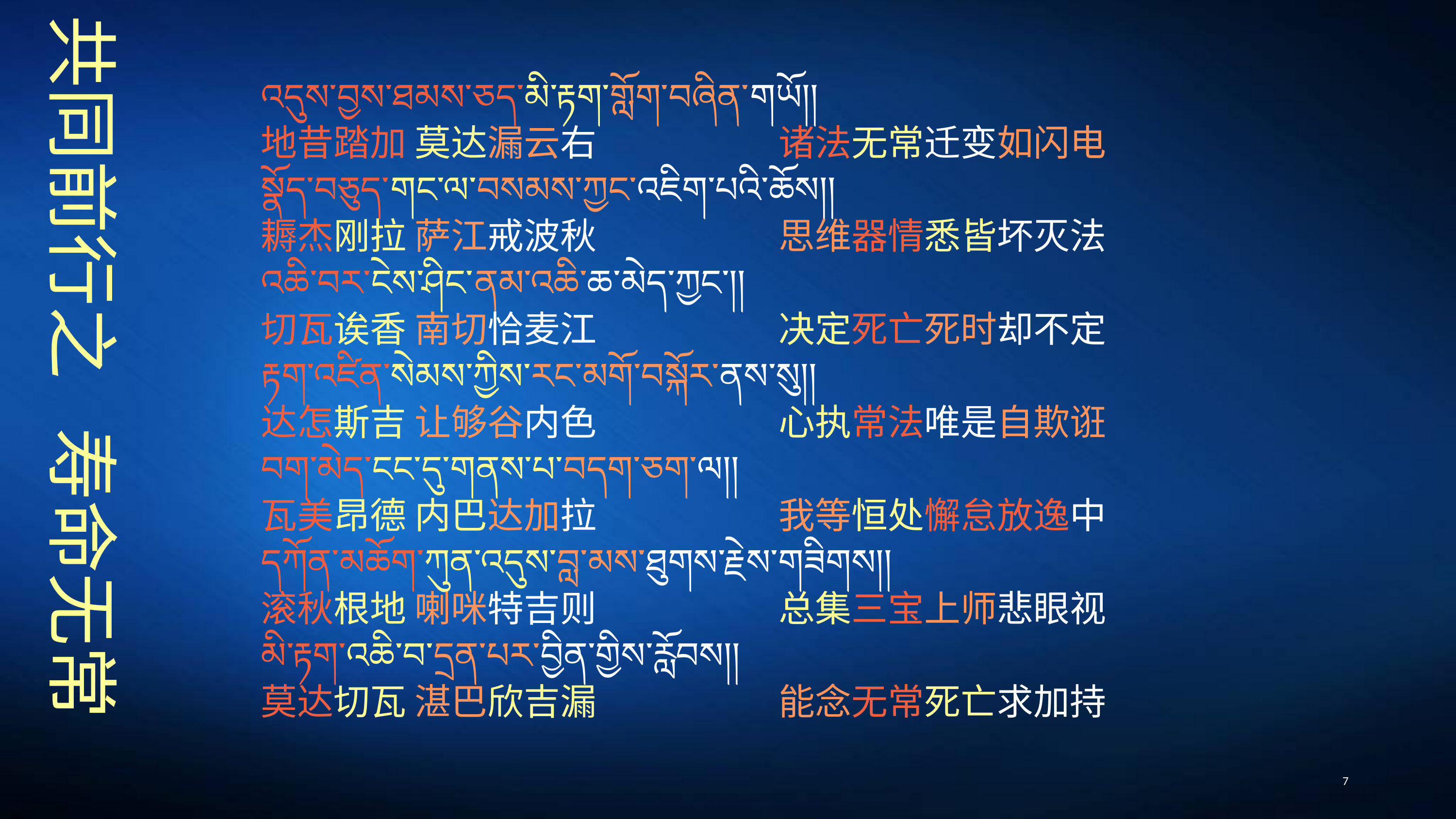

འདུས་བྱས་ཐམས་ཅད་མི་རྟག་གློག་བཞིན་གཡོ།།
地昔踏加 莫达漏云右　　　　　诸法无常迁变如闪电
སྣོད་བཅུད་གང་ལ་བསམས་ཀྱང་འཇིག་པའི་ཆོས།།
耨杰刚拉 萨江戒波秋　　　　　思维器情悉皆坏灭法
འཆི་བར་ངེས་ཤིང་ནམ་འཆི་ཆ་མེད་ཀྱང༌།།
切瓦诶香 南切恰麦江　　　　　决定死亡死时却不定
རྟག་འཛིན་སེམས་ཀྱིས་རང་མགོ་བསྐོར་ནས་སུ།།
达怎斯吉 让够谷内色　　　　　心执常法唯是自欺诳
བག་མེད་ངང་དུ་གནས་པ་བདག་ཅག་ལ།།
瓦美昂德 内巴达加拉　　　　　我等恒处懈怠放逸中
དཀོན་མཆོག་ཀུན་འདུས་བླ་མས་ཐུགས་རྗེས་གཟིགས།།
滚秋根地 喇咪特吉则　　　　　总集三宝上师悲眼视
མི་རྟག་འཆི་བ་དྲན་པར་བྱིན་གྱིས་རློབས།།
莫达切瓦 湛巴欣吉漏　　　　　能念无常死亡求加持

# 共同前行之   寿命无常
7